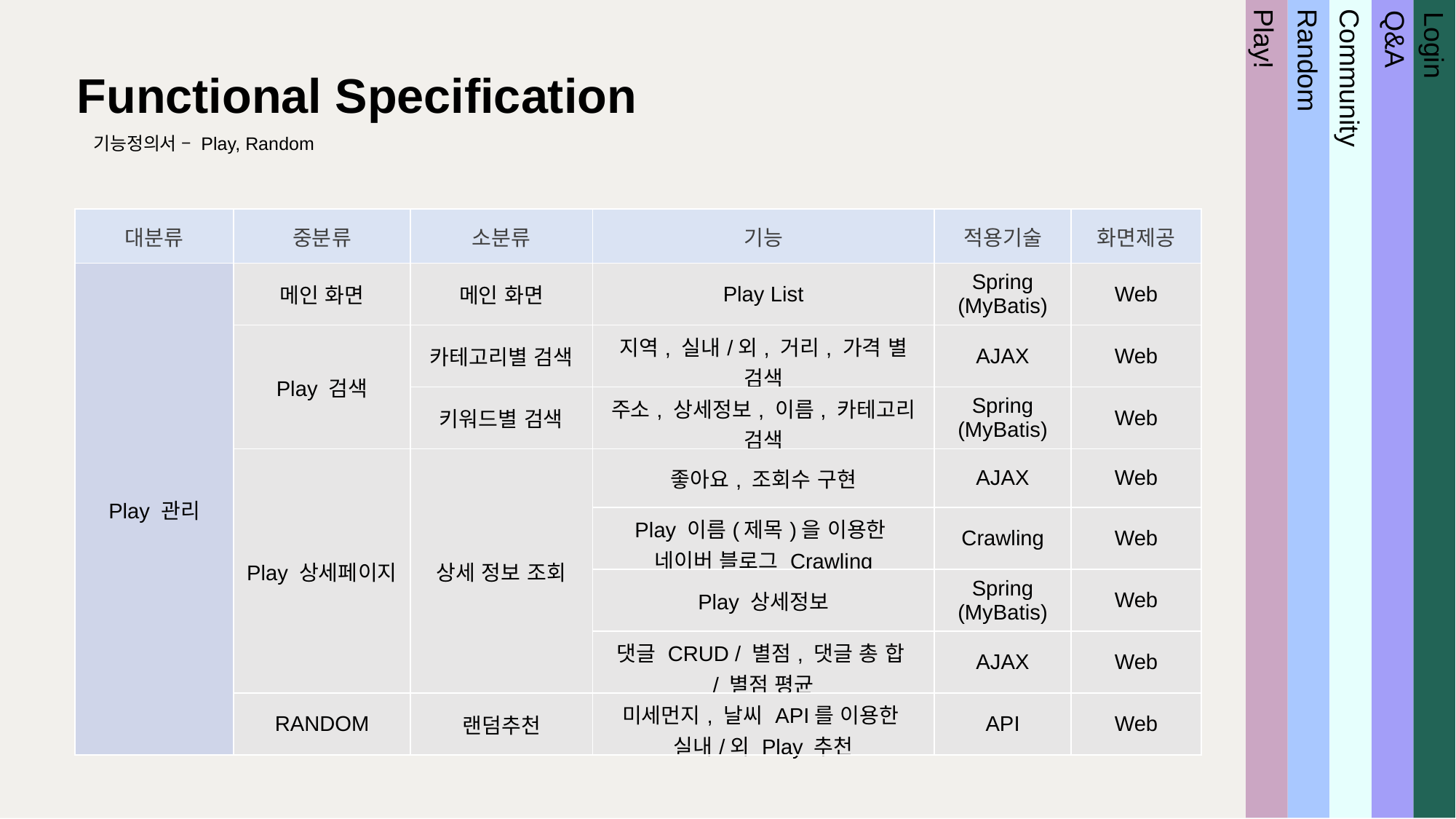

Functional Specification
기능정의서 – Play, Random
Community
Random
Play!
Login
Q&A
| 대분류 | 중분류 | 소분류 | 기능 | 적용기술 | 화면제공 |
| --- | --- | --- | --- | --- | --- |
| Play 관리 | 메인 화면 | 메인 화면 | Play List | Spring (MyBatis) | Web |
|  | Play 검색 | 카테고리별 검색 | 지역, 실내/외, 거리, 가격 별 검색 | AJAX | Web |
|  |  | 키워드별 검색 | 주소, 상세정보, 이름, 카테고리 검색 | Spring (MyBatis) | Web |
|  | Play 상세페이지 | 상세 정보 조회 | 좋아요, 조회수 구현 | AJAX | Web |
|  |  |  | Play 이름(제목)을 이용한 네이버 블로그 Crawling | Crawling | Web |
|  |  |  | Play 상세정보 | Spring (MyBatis) | Web |
|  |  |  | 댓글 CRUD / 별점, 댓글 총 합 / 별점 평균 | AJAX | Web |
|  | RANDOM | 랜덤추천 | 미세먼지, 날씨 API를 이용한 실내/외 Play 추천 | API | Web |